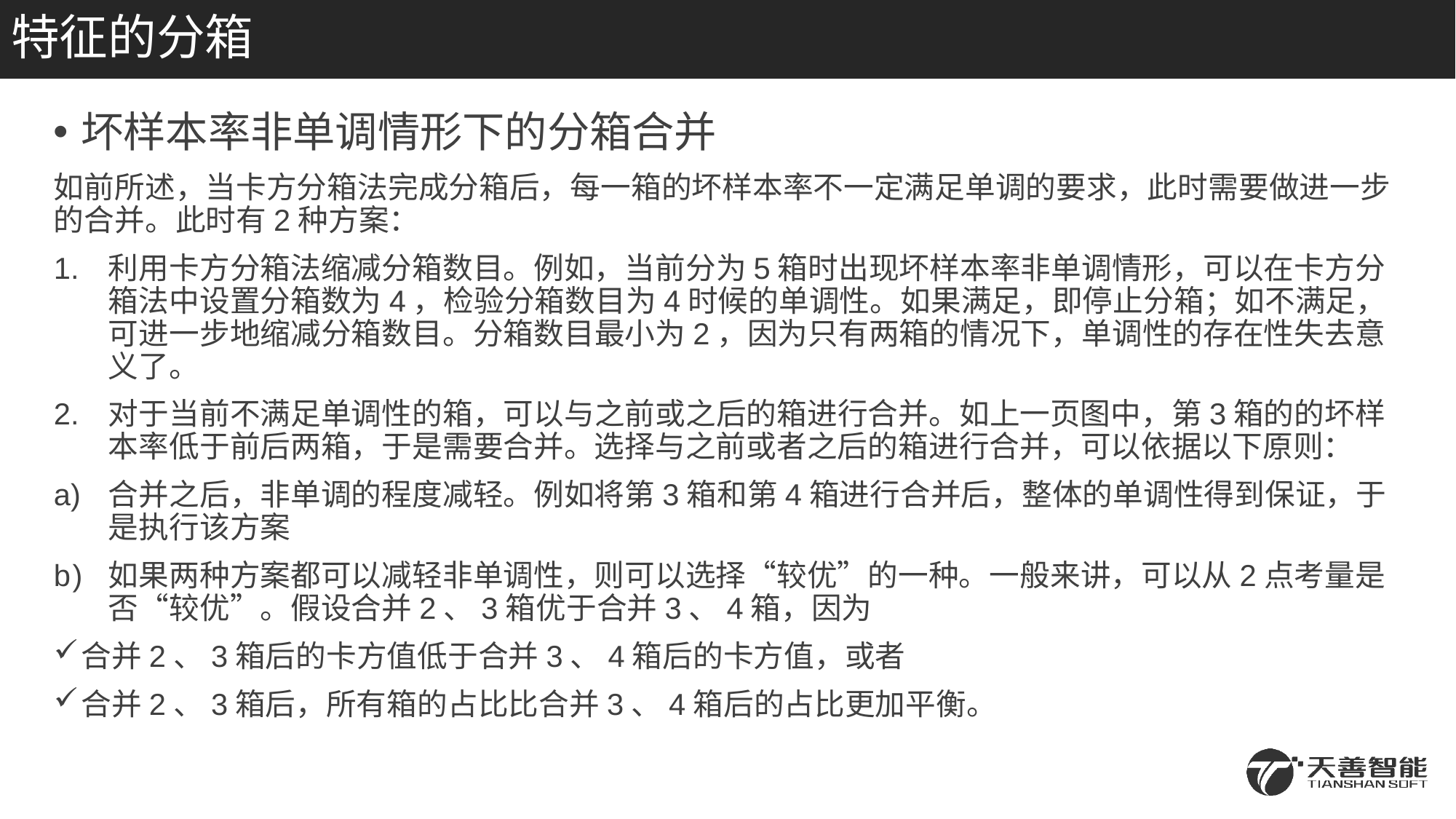

# 特征的分箱
坏样本率非单调情形下的分箱合并
如前所述，当卡方分箱法完成分箱后，每一箱的坏样本率不一定满足单调的要求，此时需要做进一步的合并。此时有2种方案：
利用卡方分箱法缩减分箱数目。例如，当前分为5箱时出现坏样本率非单调情形，可以在卡方分箱法中设置分箱数为4，检验分箱数目为4时候的单调性。如果满足，即停止分箱；如不满足，可进一步地缩减分箱数目。分箱数目最小为2，因为只有两箱的情况下，单调性的存在性失去意义了。
对于当前不满足单调性的箱，可以与之前或之后的箱进行合并。如上一页图中，第3箱的的坏样本率低于前后两箱，于是需要合并。选择与之前或者之后的箱进行合并，可以依据以下原则：
合并之后，非单调的程度减轻。例如将第3箱和第4箱进行合并后，整体的单调性得到保证，于是执行该方案
如果两种方案都可以减轻非单调性，则可以选择“较优”的一种。一般来讲，可以从2点考量是否“较优”。假设合并2、3箱优于合并3、4箱，因为
合并2、3箱后的卡方值低于合并3、4箱后的卡方值，或者
合并2、3箱后，所有箱的占比比合并3、4箱后的占比更加平衡。